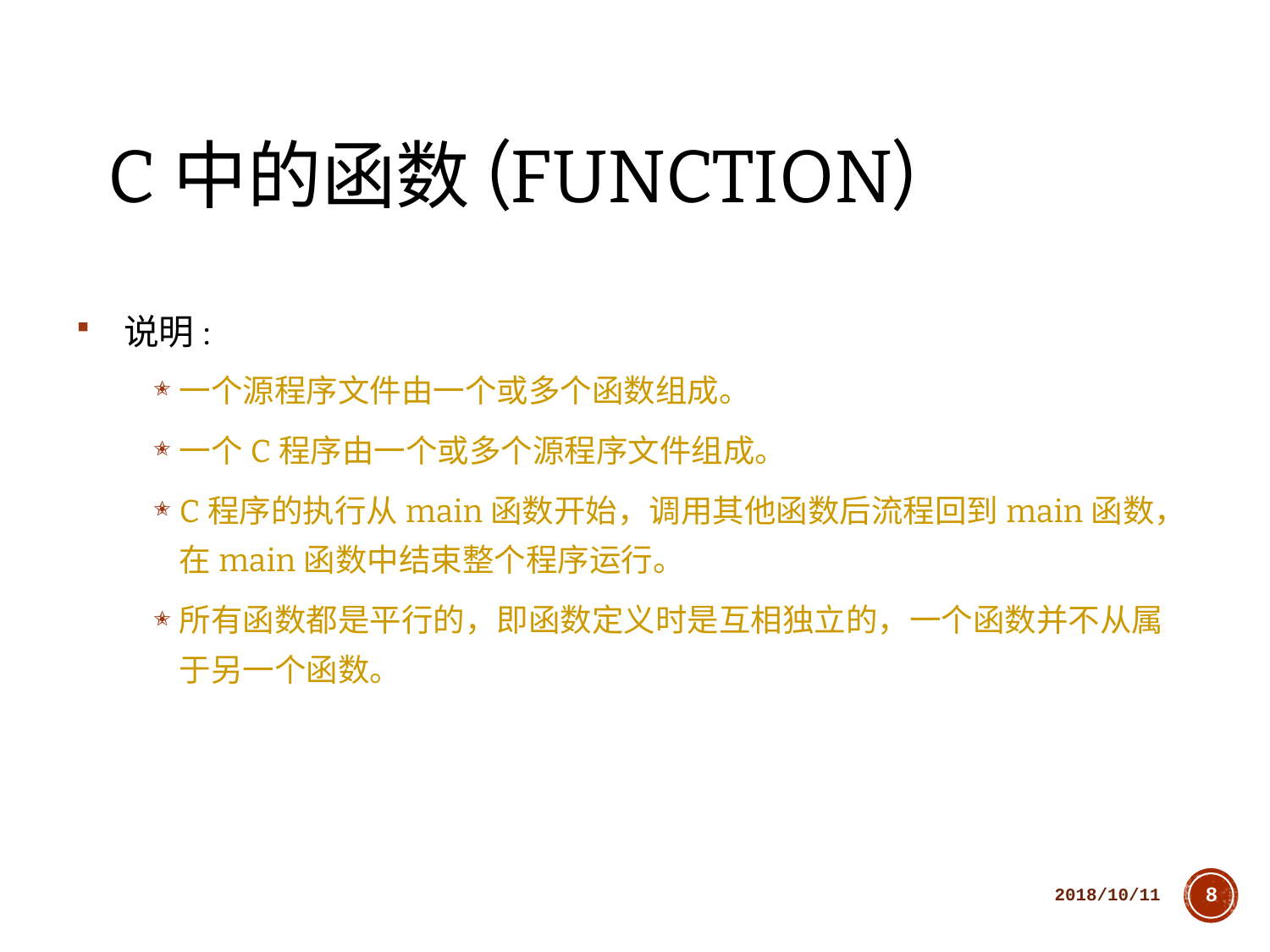

# C中的函数(Function)
说明:
一个源程序文件由一个或多个函数组成。
一个C程序由一个或多个源程序文件组成。
C程序的执行从main函数开始，调用其他函数后流程回到main函数，在main函数中结束整个程序运行。
所有函数都是平行的，即函数定义时是互相独立的，一个函数并不从属于另一个函数。
2018/10/11
8